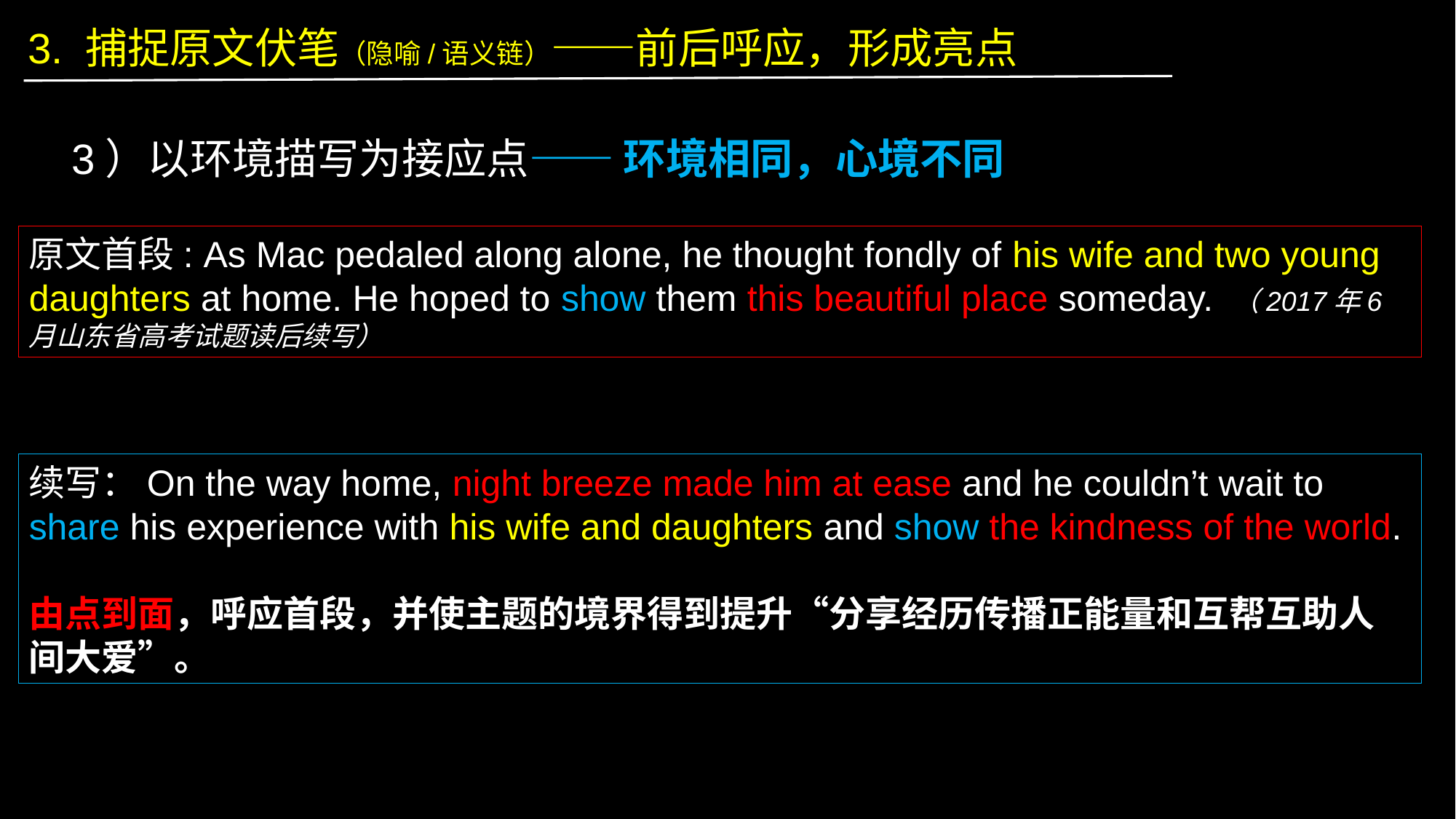

3. 捕捉原文伏笔（隐喻/语义链）——前后呼应，形成亮点
3）以环境描写为接应点—— 环境相同，心境不同
原文首段: As Mac pedaled along alone, he thought fondly of his wife and two young daughters at home. He hoped to show them this beautiful place someday. （2017年6月山东省高考试题读后续写）
续写：On the way home, night breeze made him at ease and he couldn’t wait to share his experience with his wife and daughters and show the kindness of the world.

由点到面，呼应首段，并使主题的境界得到提升“分享经历传播正能量和互帮互助人间大爱”。